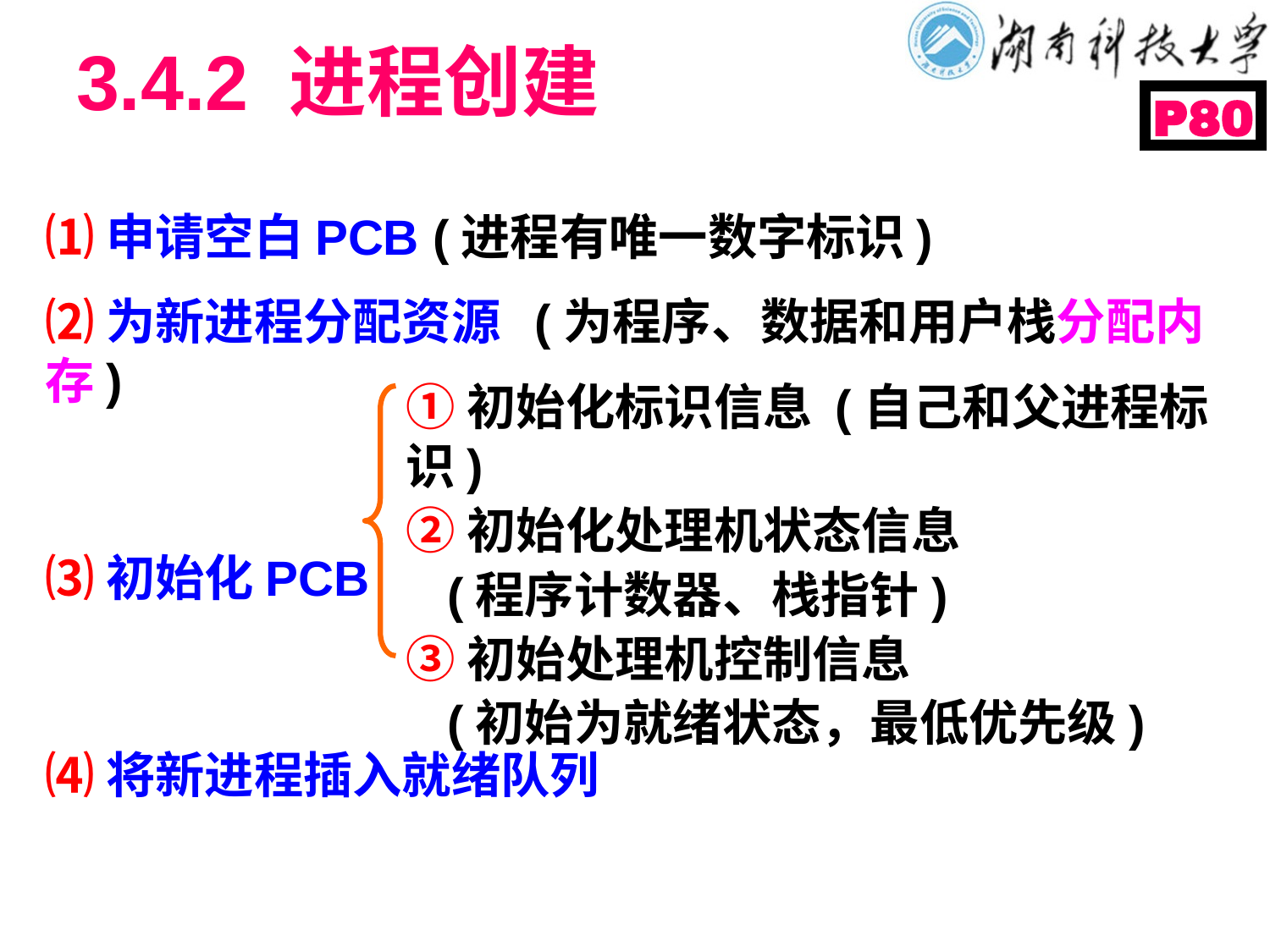

# 3.4.2 进程创建
P80
⑴申请空白PCB (进程有唯一数字标识)
⑵为新进程分配资源  (为程序、数据和用户栈分配内存)

⑶初始化PCB

⑷将新进程插入就绪队列
①初始化标识信息 (自己和父进程标识)
②初始化处理机状态信息
   (程序计数器、栈指针)
③初始处理机控制信息
   (初始为就绪状态，最低优先级)